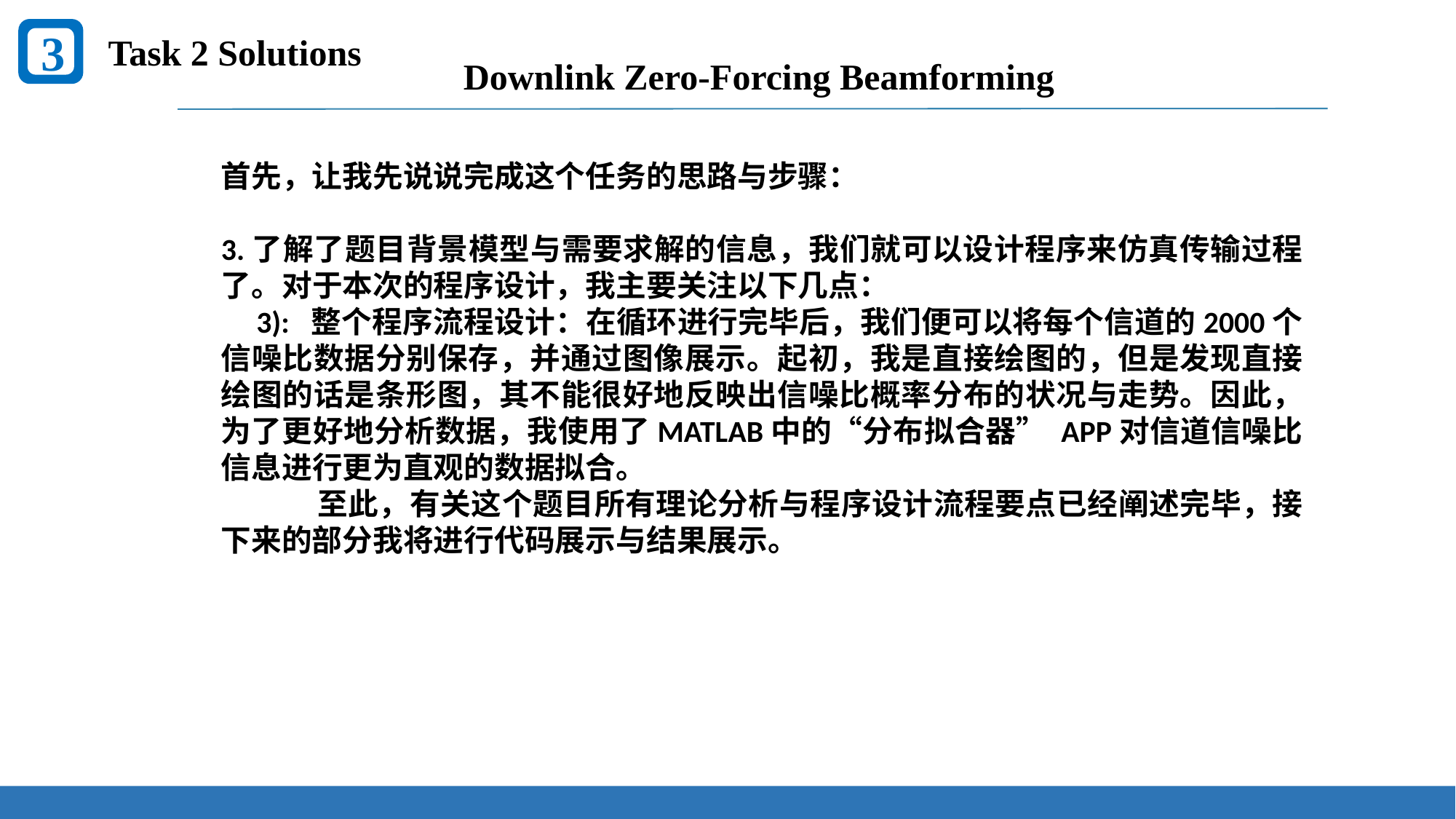

3
Task 2 Solutions
Downlink Zero-Forcing Beamforming

首先，让我先说说完成这个任务的思路与步骤：

3.了解了题目背景模型与需要求解的信息，我们就可以设计程序来仿真传输过程了。对于本次的程序设计，我主要关注以下几点：
     3):  整个程序流程设计：在循环进行完毕后，我们便可以将每个信道的2000个信噪比数据分别保存，并通过图像展示。起初，我是直接绘图的，但是发现直接绘图的话是条形图，其不能很好地反映出信噪比概率分布的状况与走势。因此，为了更好地分析数据，我使用了MATLAB中的“分布拟合器” APP对信道信噪比信息进行更为直观的数据拟合。
            至此，有关这个题目所有理论分析与程序设计流程要点已经阐述完毕，接下来的部分我将进行代码展示与结果展示。